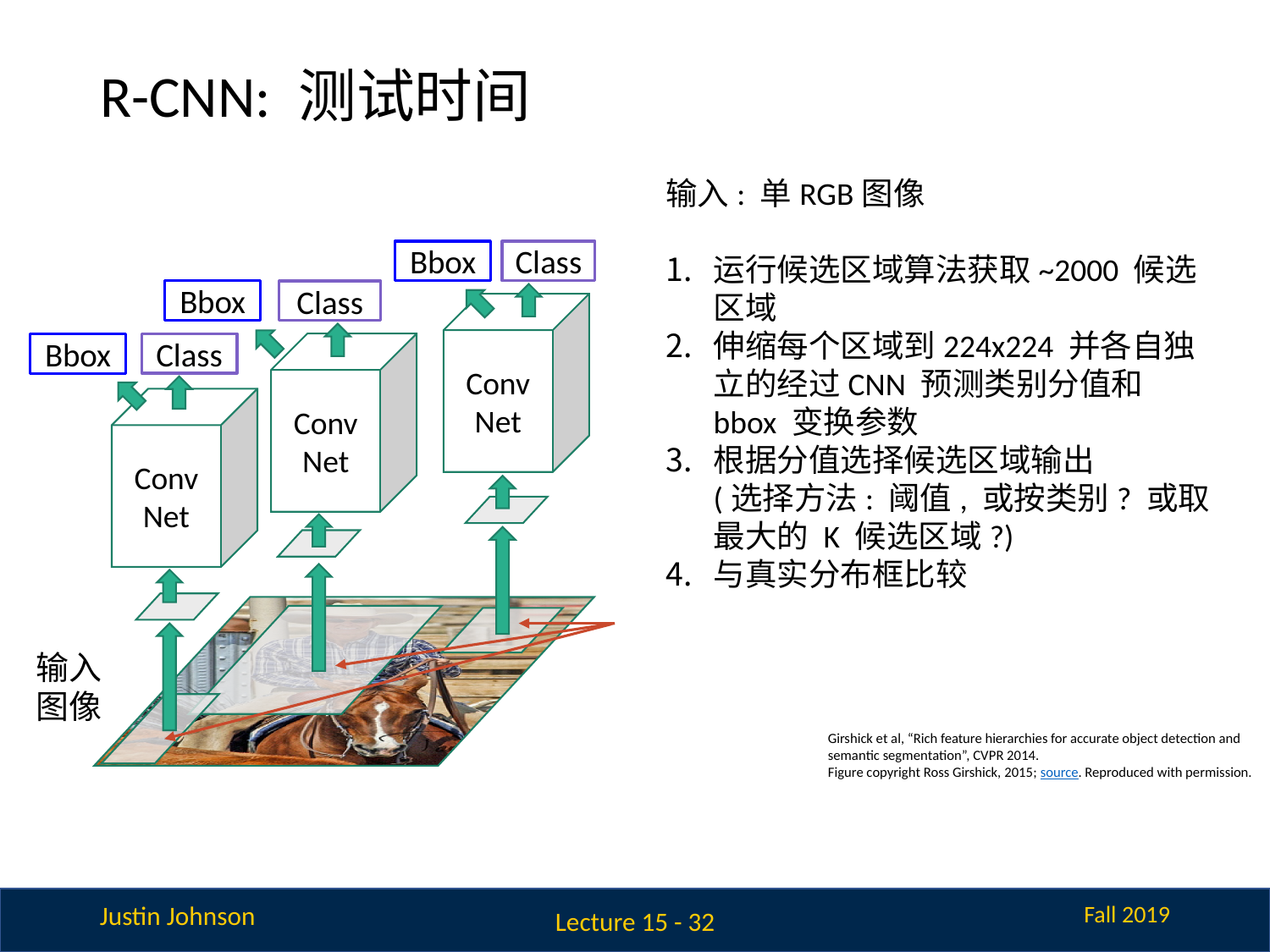

# R-CNN: 测试时间
输入: 单RGB图像

运行候选区域算法获取~2000 候选区域
伸缩每个区域到224x224 并各自独立的经过CNN 预测类别分值和 bbox 变换参数
根据分值选择候选区域输出
(选择方法: 阈值, 或按类别? 或取最大的 K 候选区域?)
与真实分布框比较
Class
Class

ConvNet

ConvNet
Class

ConvNet

输入图像

Bbox
Bbox

Bbox

Girshick et al, “Rich feature hierarchies for accurate object detection and semantic segmentation”, CVPR 2014.
Figure copyright Ross Girshick, 2015; source. Reproduced with permission.
Lecture 15 - 32